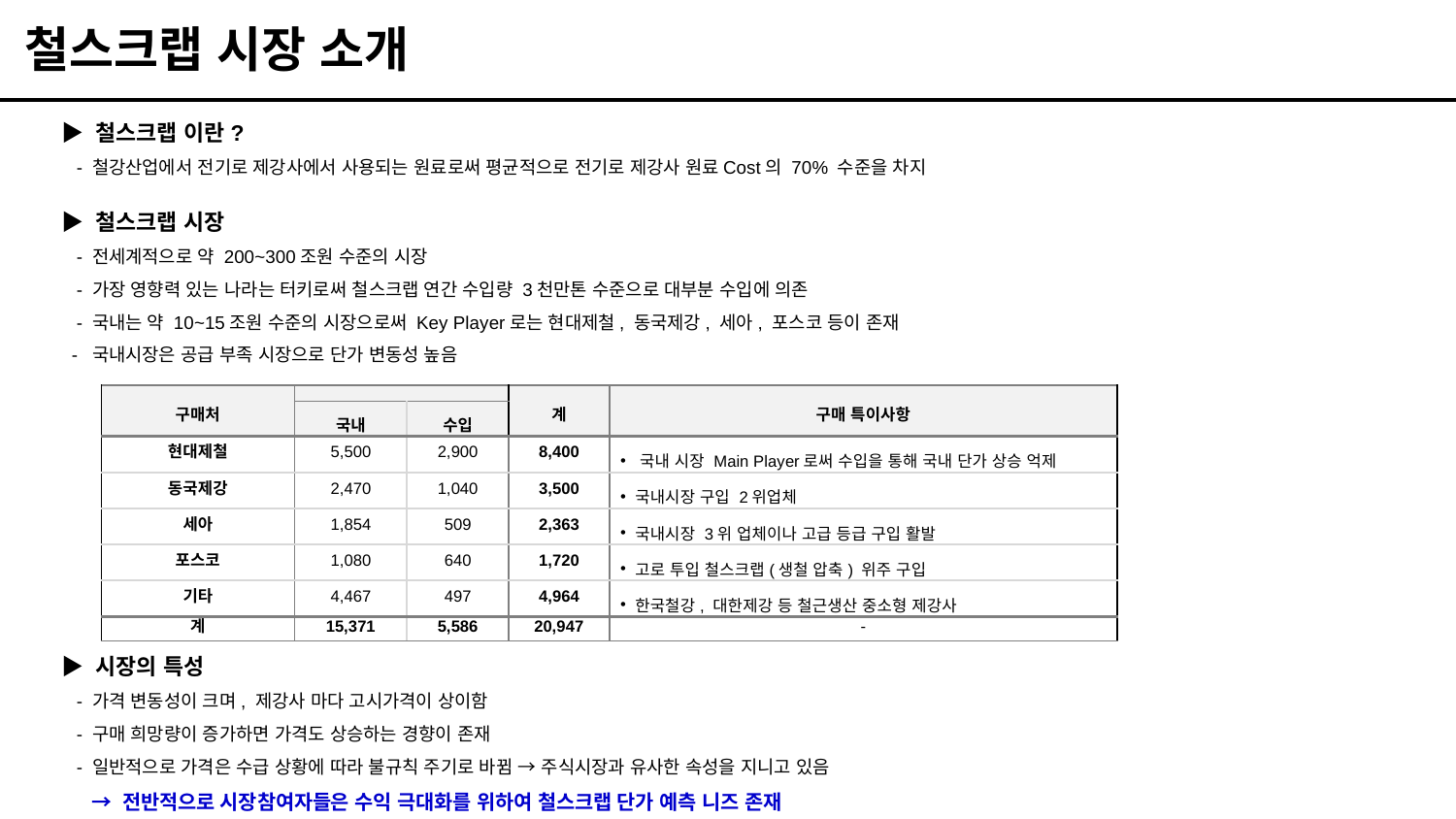

철스크랩 시장 소개
▶ 철스크랩 이란?
   - 철강산업에서 전기로 제강사에서 사용되는 원료로써 평균적으로 전기로 제강사 원료Cost의 70% 수준을 차지
▶ 철스크랩 시장
   - 전세계적으로 약 200~300조원 수준의 시장
   - 가장 영향력 있는 나라는 터키로써 철스크랩 연간 수입량 3천만톤 수준으로 대부분 수입에 의존
   - 국내는 약 10~15조원 수준의 시장으로써 Key Player로는 현대제철, 동국제강, 세아, 포스코 등이 존재
  -  국내시장은 공급 부족 시장으로 단가 변동성 높음
| 구매처 |  |  | 계 | 구매 특이사항 |
| --- | --- | --- | --- | --- |
|  | 국내 | 수입 |  |  |
| 현대제철 | 5,500 | 2,900 | 8,400 | 국내 시장 Main Player로써 수입을 통해 국내 단가 상승 억제 |
| 동국제강 | 2,470 | 1,040 | 3,500 | 국내시장 구입 2위업체 |
| 세아 | 1,854 | 509 | 2,363 | 국내시장 3위 업체이나 고급 등급 구입 활발 |
| 포스코 | 1,080 | 640 | 1,720 | 고로 투입 철스크랩(생철 압축) 위주 구입 |
| 기타 | 4,467 | 497 | 4,964 | 한국철강, 대한제강 등 철근생산 중소형 제강사 |
| 계 | 15,371 | 5,586 | 20,947 | - |
▶ 시장의 특성
   - 가격 변동성이 크며, 제강사 마다 고시가격이 상이함
   - 구매 희망량이 증가하면 가격도 상승하는 경향이 존재
   - 일반적으로 가격은 수급 상황에 따라 불규칙 주기로 바뀜 → 주식시장과 유사한 속성을 지니고 있음
      → 전반적으로 시장참여자들은 수익 극대화를 위하여 철스크랩 단가 예측 니즈 존재